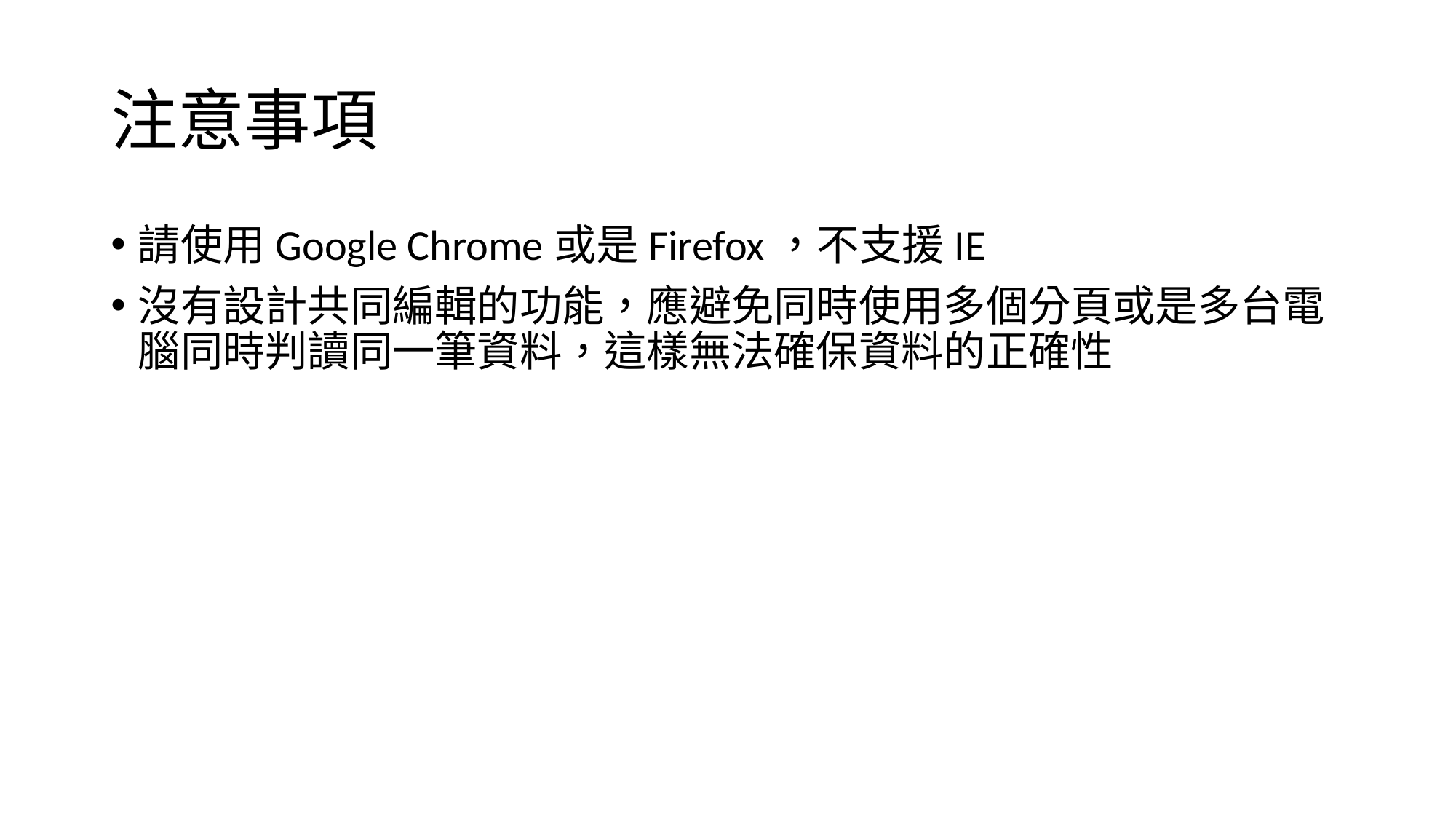

# 注意事項
請使用Google Chrome或是Firefox，不支援IE
沒有設計共同編輯的功能，應避免同時使用多個分頁或是多台電腦同時判讀同一筆資料，這樣無法確保資料的正確性